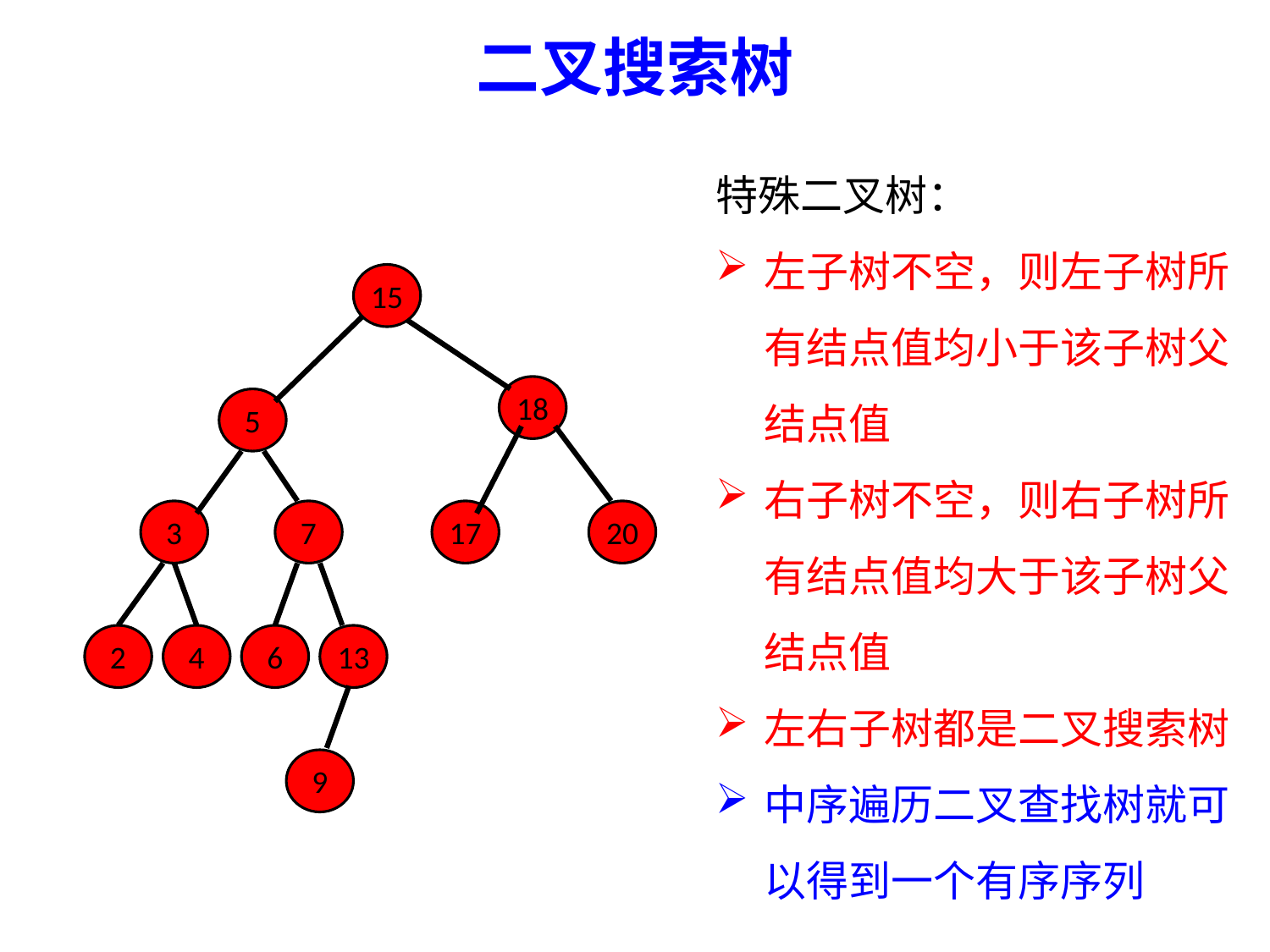

二叉搜索树
特殊二叉树：
左子树不空，则左子树所有结点值均小于该子树父结点值
右子树不空，则右子树所有结点值均大于该子树父结点值
左右子树都是二叉搜索树
中序遍历二叉查找树就可以得到一个有序序列
15

18
5

3
7
17
20

2
4
6
13

9